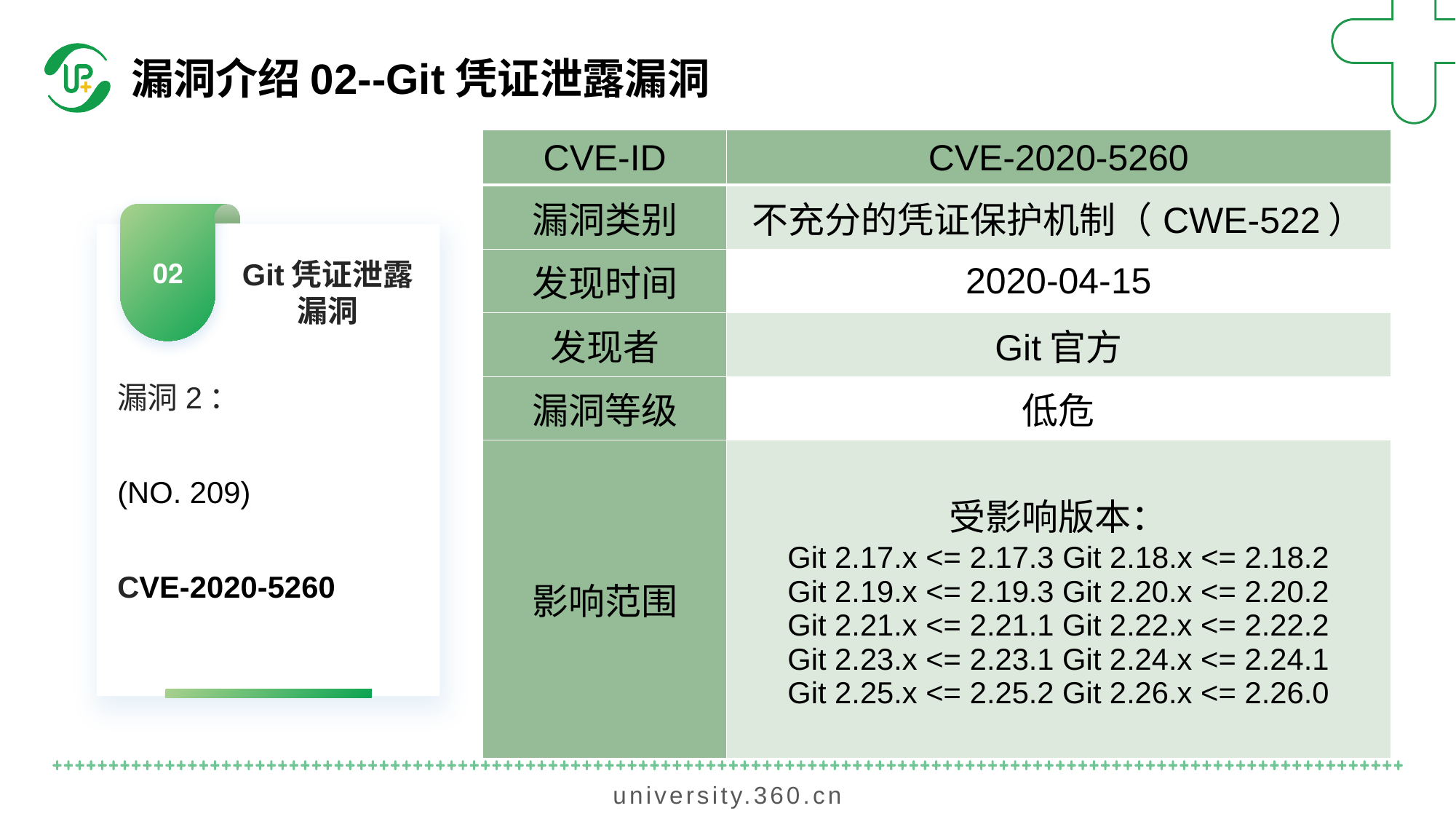

漏洞介绍02--Git凭证泄露漏洞
| CVE-ID | CVE-2020-5260 |
| --- | --- |
| 漏洞类别 | 不充分的凭证保护机制（CWE-522） |
| 发现时间 | 2020-04-15 |
| 发现者 | Git官方 |
| 漏洞等级 | 低危 |
| 影响范围 | 受影响版本： Git 2.17.x <= 2.17.3 Git 2.18.x <= 2.18.2 Git 2.19.x <= 2.19.3 Git 2.20.x <= 2.20.2 Git 2.21.x <= 2.21.1 Git 2.22.x <= 2.22.2 Git 2.23.x <= 2.23.1 Git 2.24.x <= 2.24.1 Git 2.25.x <= 2.25.2 Git 2.26.x <= 2.26.0 |

02

Git凭证泄露漏洞
漏洞2：

(NO. 209)

CVE-2020-5260